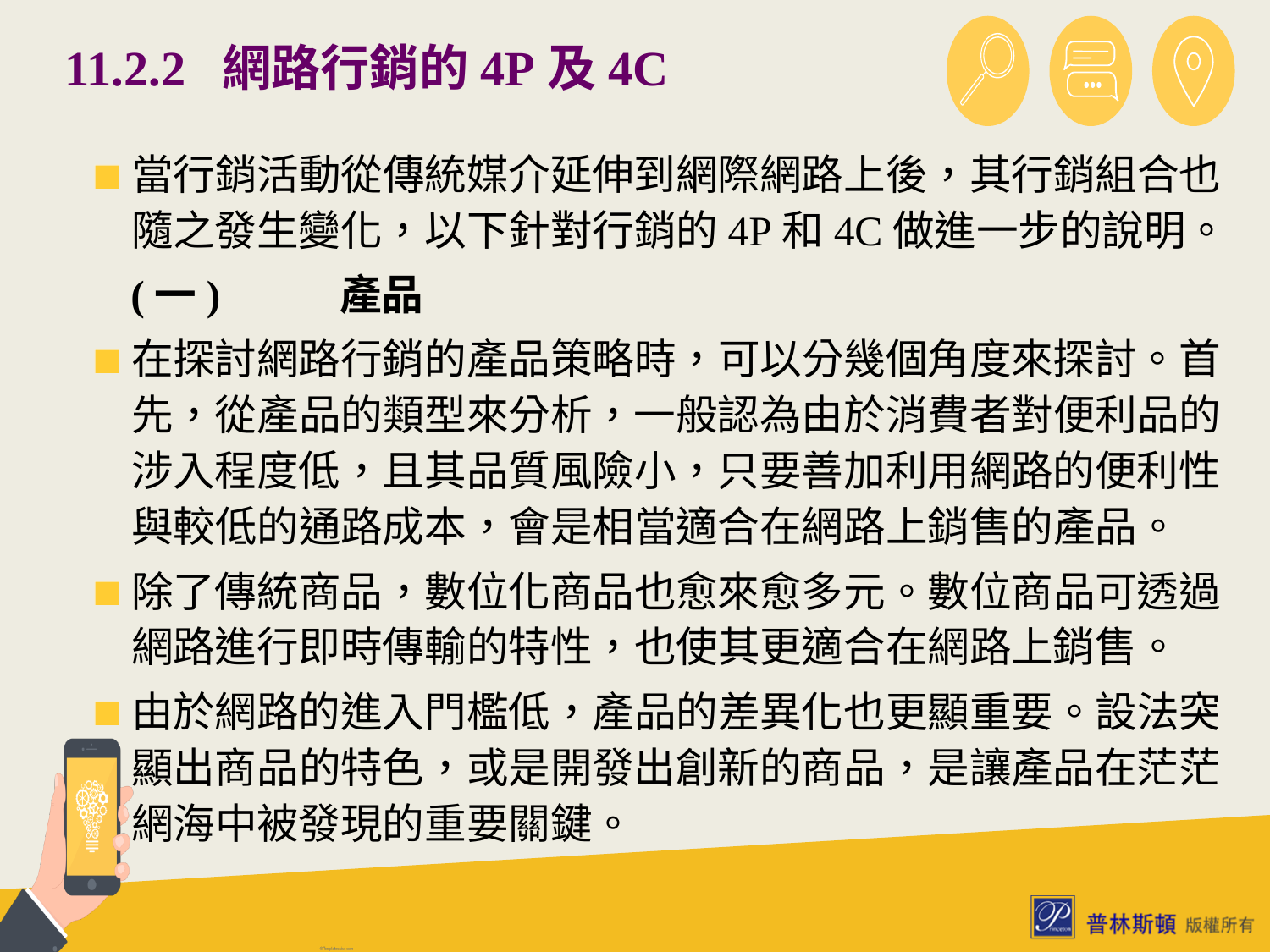

# 11.2.2  網路行銷的4P及4C
當行銷活動從傳統媒介延伸到網際網路上後，其行銷組合也隨之發生變化，以下針對行銷的4P和4C做進一步的說明。
    (一)	產品
在探討網路行銷的產品策略時，可以分幾個角度來探討。首先，從產品的類型來分析，一般認為由於消費者對便利品的涉入程度低，且其品質風險小，只要善加利用網路的便利性與較低的通路成本，會是相當適合在網路上銷售的產品。
除了傳統商品，數位化商品也愈來愈多元。數位商品可透過網路進行即時傳輸的特性，也使其更適合在網路上銷售。
由於網路的進入門檻低，產品的差異化也更顯重要。設法突顯出商品的特色，或是開發出創新的商品，是讓產品在茫茫網海中被發現的重要關鍵。